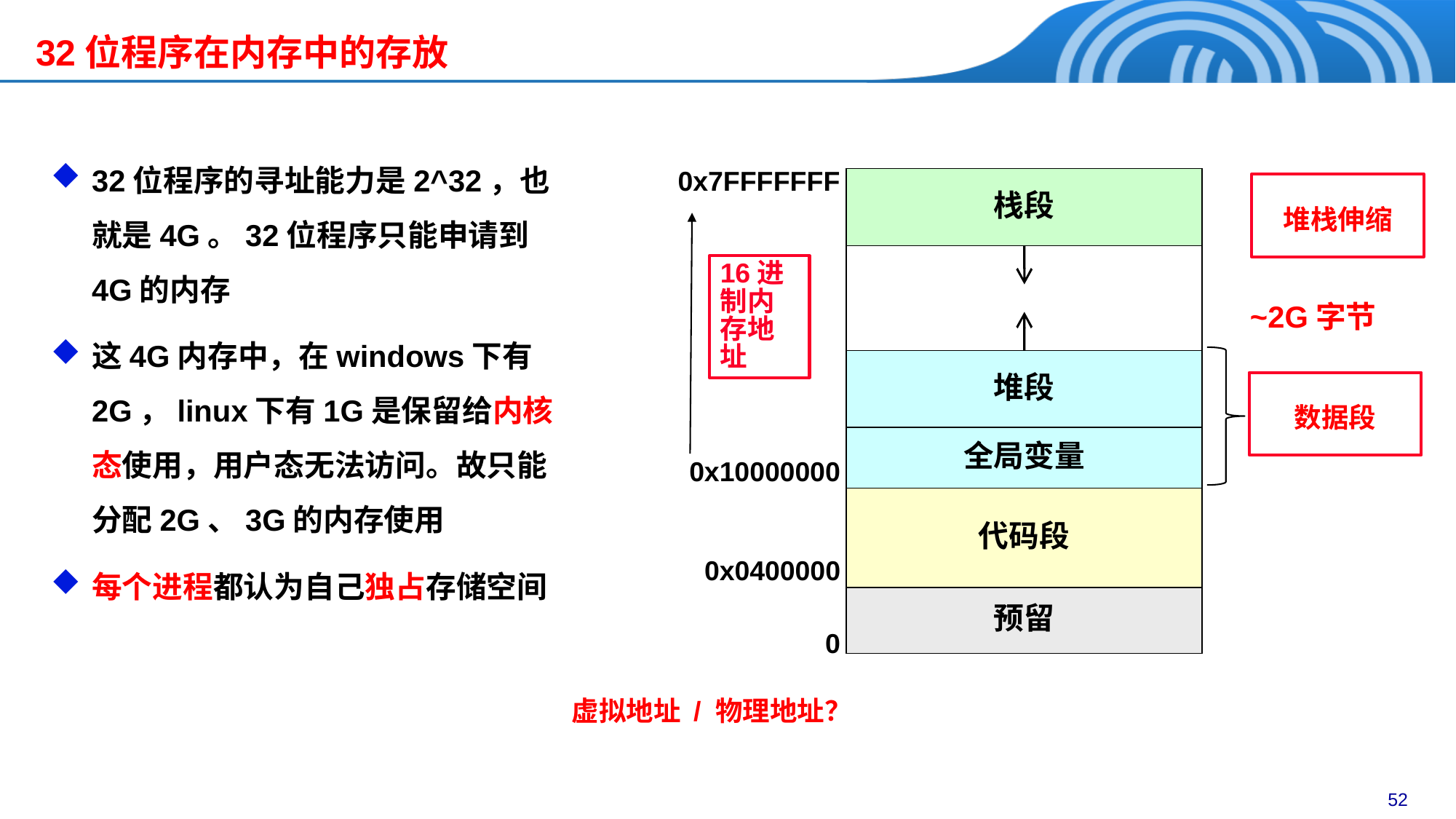

# 32位程序在内存中的存放
32位程序的寻址能力是2^32，也就是4G。32位程序只能申请到4G的内存
这4G内存中，在windows下有2G，linux下有1G是保留给内核态使用，用户态无法访问。故只能分配2G、3G的内存使用
每个进程都认为自己独占存储空间
0x7FFFFFFF
栈段
堆栈伸缩

堆段
全局变量
0x10000000
代码段
0x0400000
预留
0
16进制内存地址

数据段
~2G字节
虚拟地址 / 物理地址？